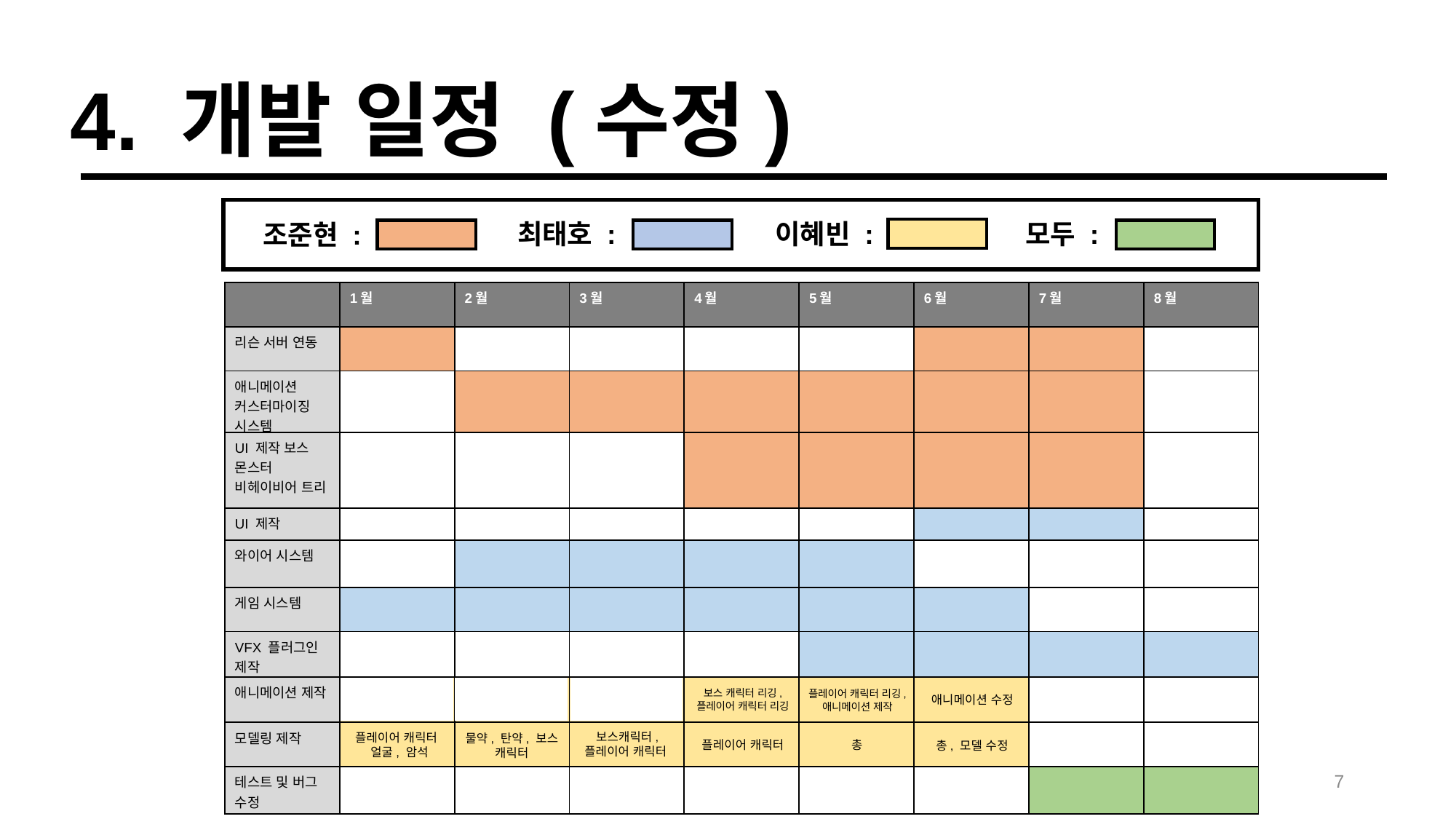

4. 개발 일정 (수정)

최태호 :
이혜빈 :
모두 :
조준현 :

|  | 1월 | 2월 | 3월 | 4월 | 5월 | 6월 | 7월 | 8월 |
| --- | --- | --- | --- | --- | --- | --- | --- | --- |
| 리슨 서버 연동 |  |  |  |  |  |  |  |  |
| 애니메이션 커스터마이징 시스템 |  |  |  |  |  |  |  |  |
| UI 제작 보스 몬스터 비헤이비어 트리 |  |  |  |  |  |  |  |  |
| UI 제작 |  |  |  |  |  |  |  |  |
| 와이어 시스템 |  |  |  |  |  |  |  |  |
| 게임 시스템 |  |  |  |  |  |  |  |  |
| VFX 플러그인 제작 |  |  |  |  |  |  |  |  |
| 애니메이션 제작 |  |  |  |  |  |  |  |  |
| 모델링 제작 |  |  |  |  |  |  |  |  |
| 테스트 및 버그 수정 |  |  |  |  |  |  |  |  |

플레이어 캐릭터 리깅, 애니메이션 제작

보스 캐릭터 리깅,
플레이어 캐릭터 리깅
애니메이션 수정
보스캐릭터, 플레이어 캐릭터
플레이어 캐릭터
 얼굴, 암석
물약, 탄약, 보스 캐릭터

플레이어 캐릭터
총
총, 모델 수정
7